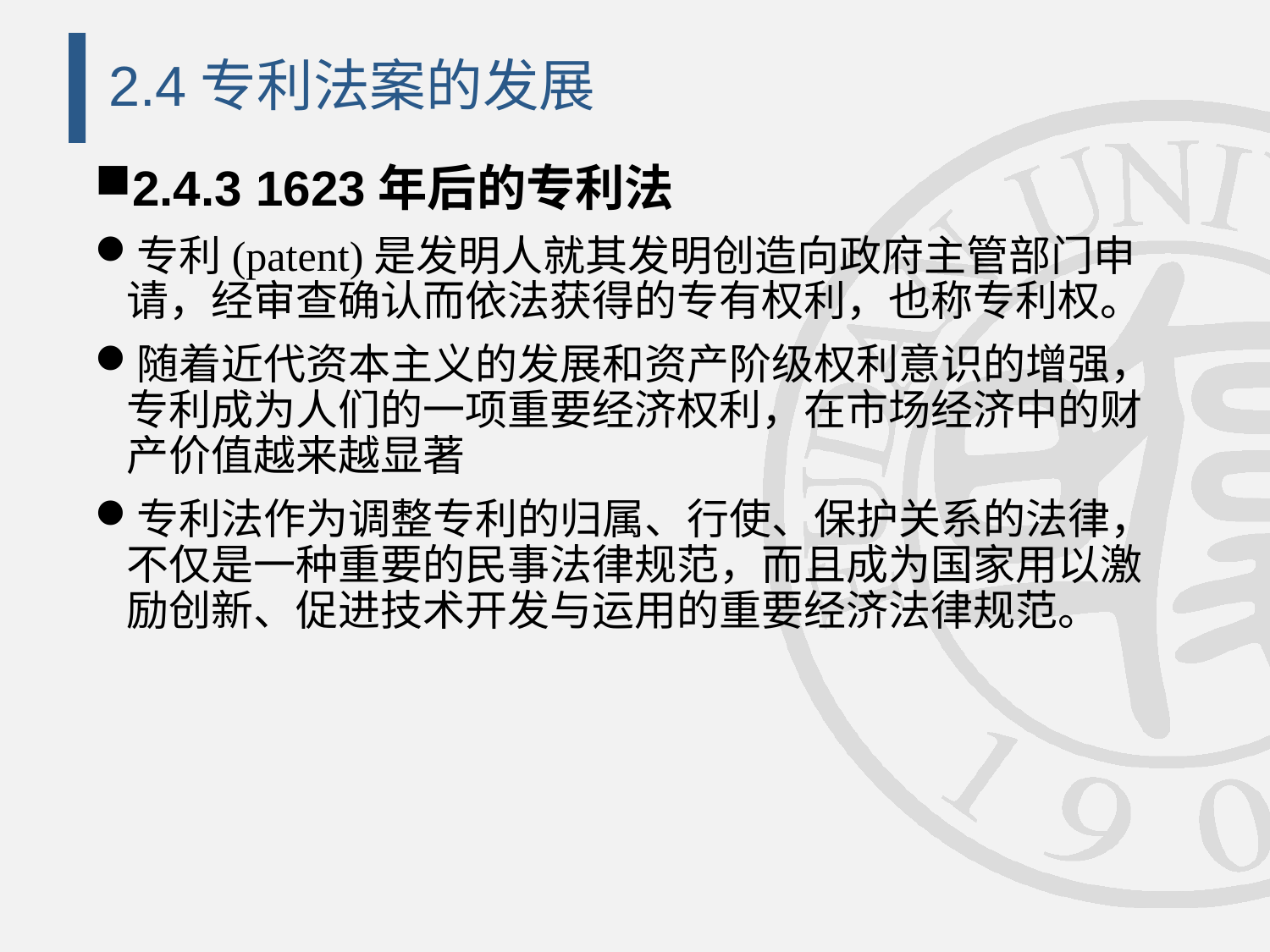

# 2.4专利法案的发展
2.4.3 1623年后的专利法
专利(patent)是发明人就其发明创造向政府主管部门申请，经审查确认而依法获得的专有权利，也称专利权。
随着近代资本主义的发展和资产阶级权利意识的增强，专利成为人们的一项重要经济权利，在市场经济中的财产价值越来越显著
专利法作为调整专利的归属、行使、保护关系的法律，不仅是一种重要的民事法律规范，而且成为国家用以激励创新、促进技术开发与运用的重要经济法律规范。